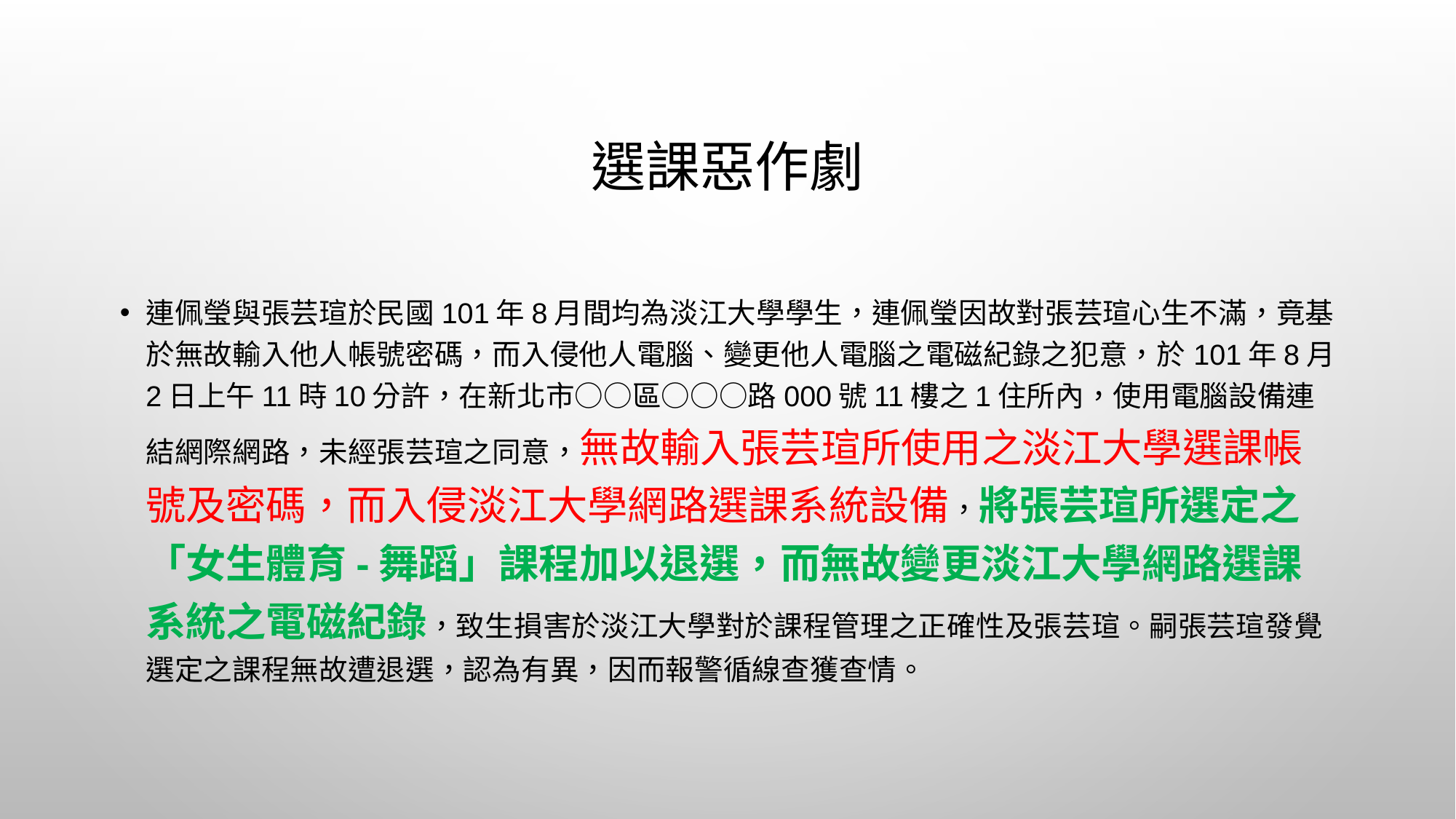

# 選課惡作劇
連佩瑩與張芸瑄於民國101年8月間均為淡江大學學生，連佩瑩因故對張芸瑄心生不滿，竟基於無故輸入他人帳號密碼，而入侵他人電腦、變更他人電腦之電磁紀錄之犯意，於101年8月2日上午11時10分許，在新北市○○區○○○路000號11樓之1住所內，使用電腦設備連結網際網路，未經張芸瑄之同意，無故輸入張芸瑄所使用之淡江大學選課帳號及密碼，而入侵淡江大學網路選課系統設備，將張芸瑄所選定之「女生體育-舞蹈」課程加以退選，而無故變更淡江大學網路選課系統之電磁紀錄，致生損害於淡江大學對於課程管理之正確性及張芸瑄。嗣張芸瑄發覺選定之課程無故遭退選，認為有異，因而報警循線查獲查情。